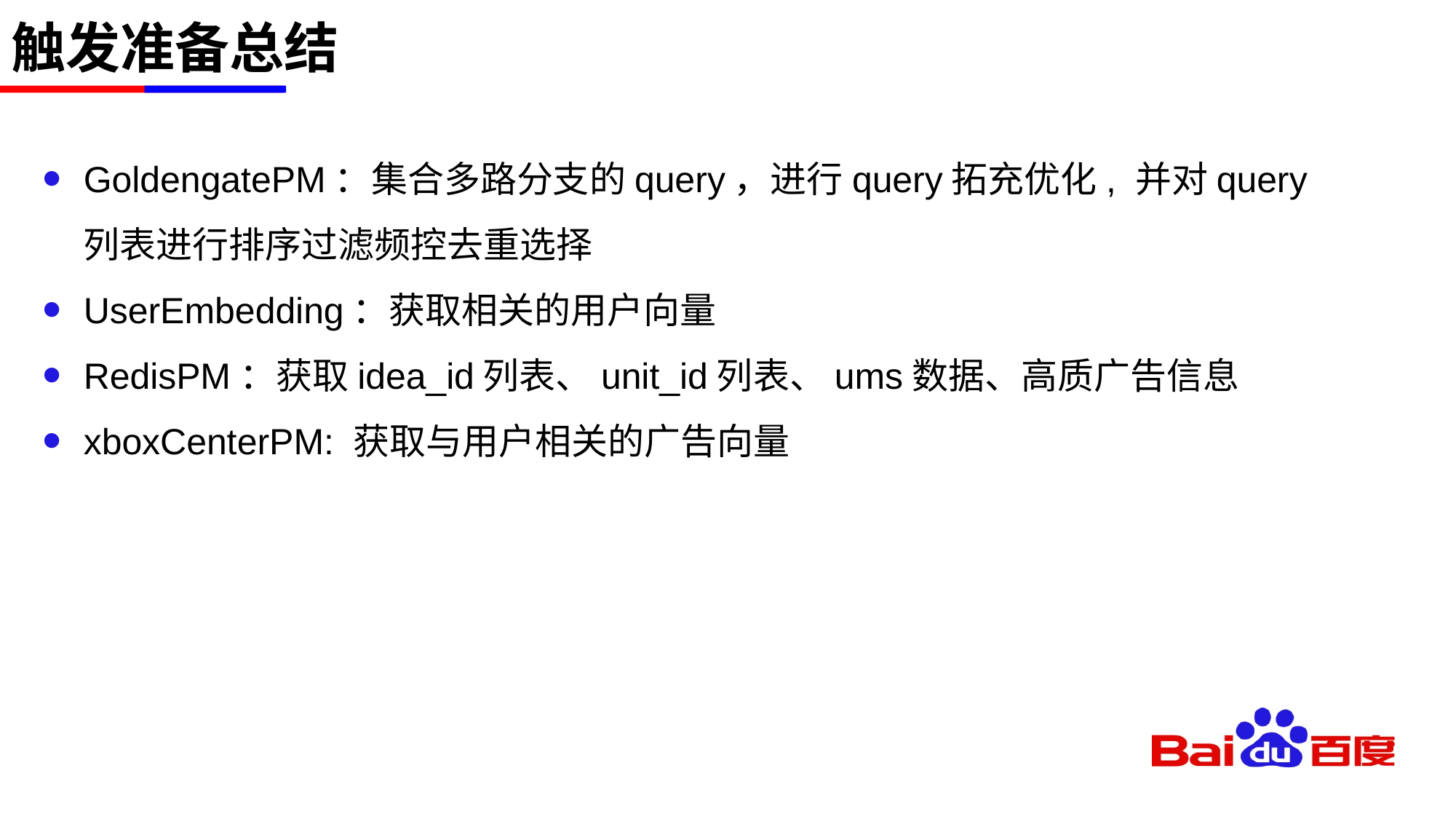

# 触发准备总结
GoldengatePM：集合多路分支的query，进行query拓充优化, 并对query列表进行排序过滤频控去重选择
UserEmbedding：获取相关的用户向量
RedisPM：获取idea_id列表、unit_id列表、ums数据、高质广告信息
xboxCenterPM: 获取与用户相关的广告向量